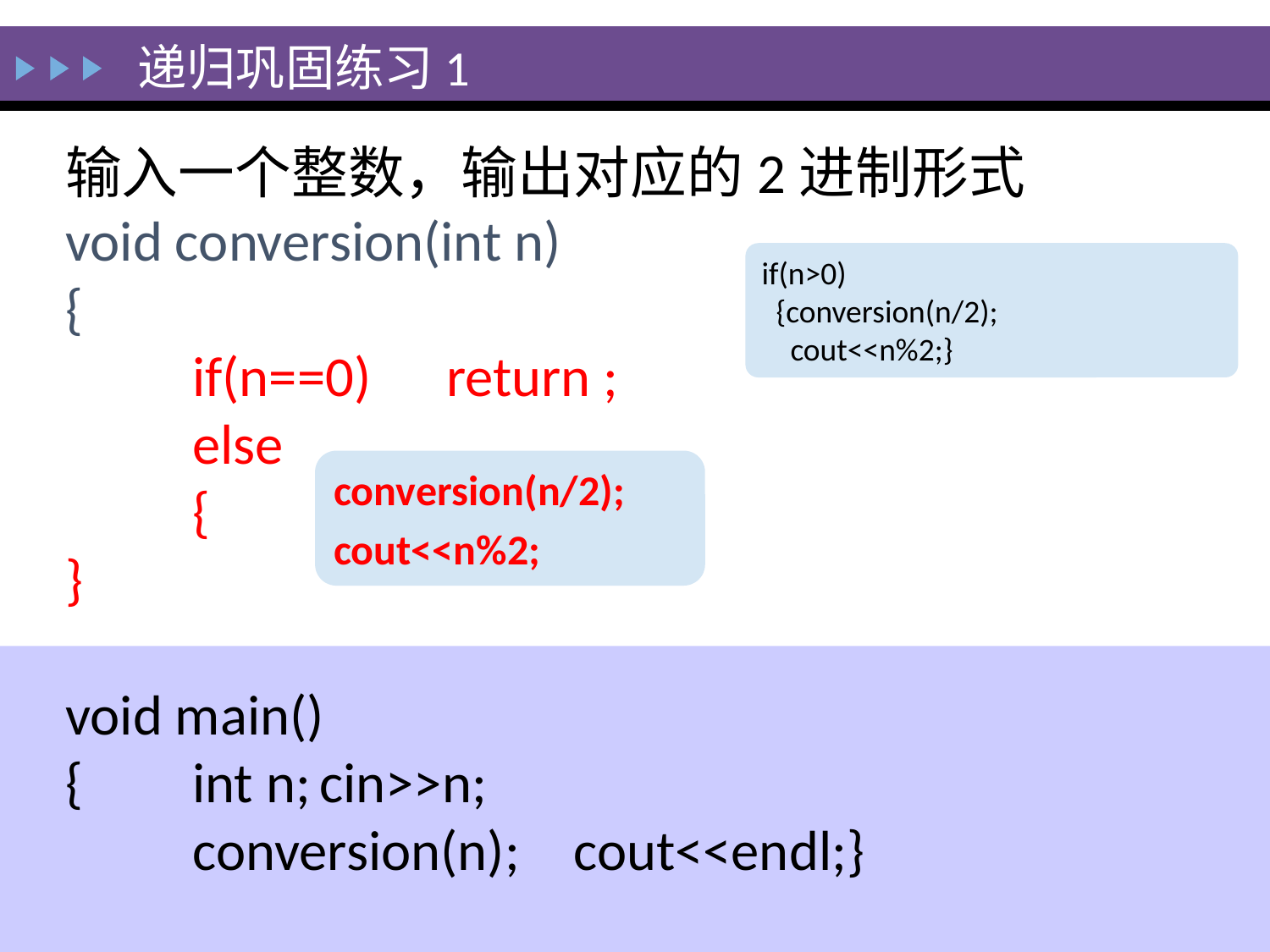

递归巩固练习1
输入一个整数，输出对应的2进制形式
void conversion(int n)
{
	if(n==0)	return ;
	else
	{	                             }
}

void main()
{	int n;	cin>>n;
	conversion(n);	cout<<endl;}
if(n>0)
  {conversion(n/2);
    cout<<n%2;}
conversion(n/2);
cout<<n%2;